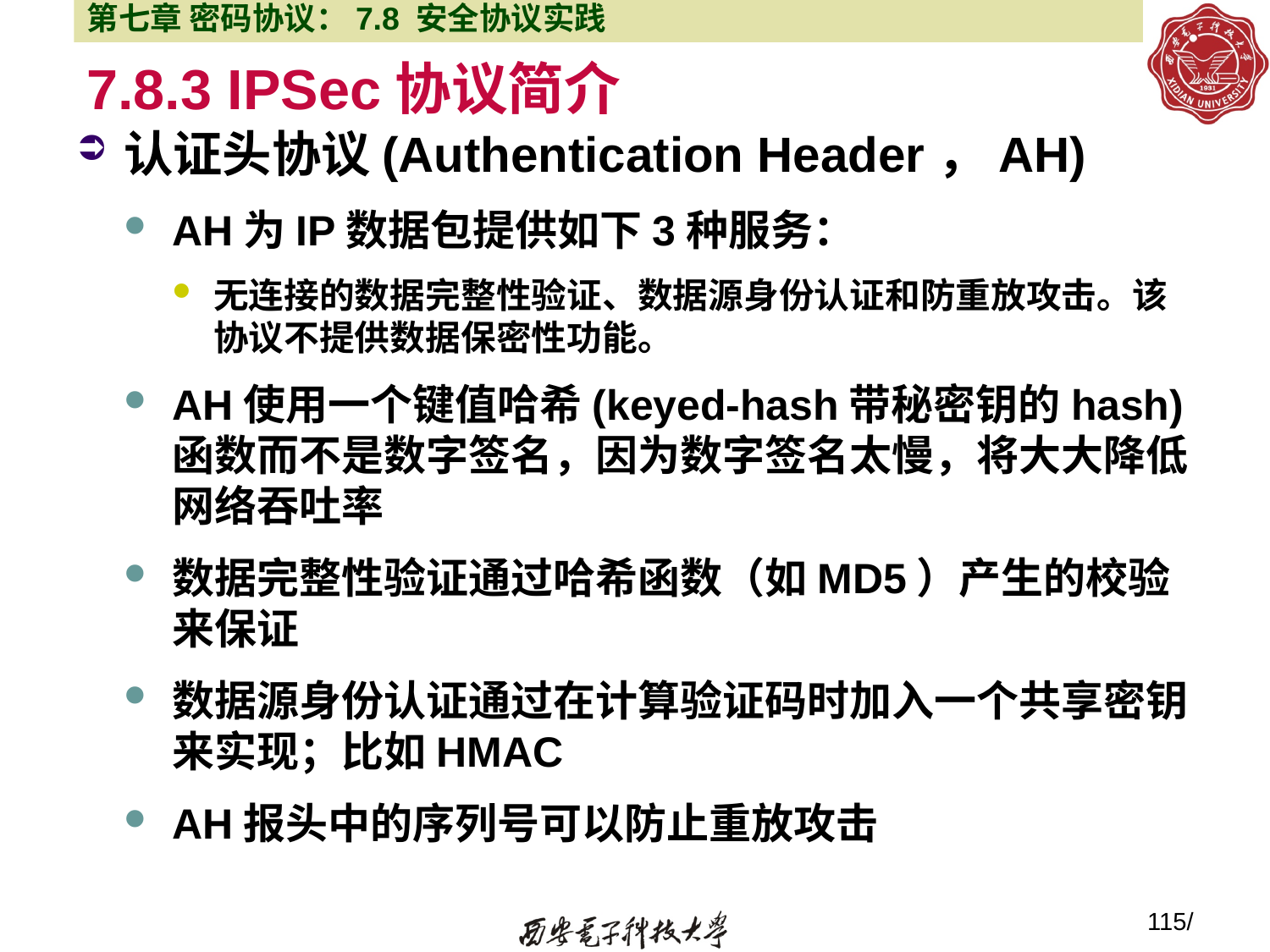

第七章 密码协议：7.8 安全协议实践
# 7.8.3 IPSec协议简介
认证头协议(Authentication Header，AH)
AH为IP数据包提供如下3种服务：
无连接的数据完整性验证、数据源身份认证和防重放攻击。该协议不提供数据保密性功能。
AH使用一个键值哈希(keyed-hash带秘密钥的hash)函数而不是数字签名，因为数字签名太慢，将大大降低网络吞吐率
数据完整性验证通过哈希函数（如MD5）产生的校验来保证
数据源身份认证通过在计算验证码时加入一个共享密钥来实现；比如HMAC
AH报头中的序列号可以防止重放攻击
115/